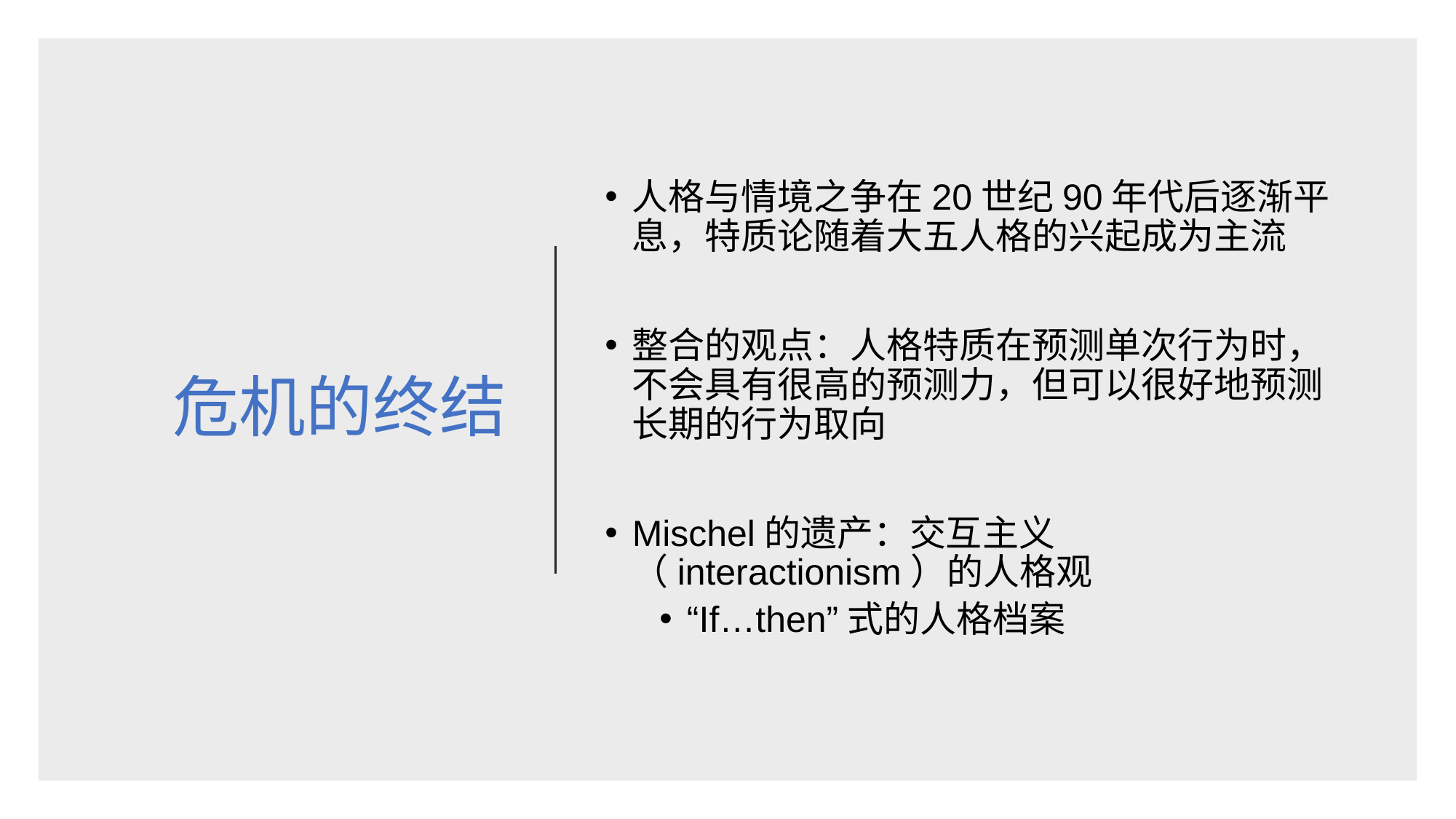

# 危机的终结
人格与情境之争在20世纪90年代后逐渐平息，特质论随着大五人格的兴起成为主流

整合的观点：人格特质在预测单次行为时，不会具有很高的预测力，但可以很好地预测长期的行为取向

Mischel的遗产：交互主义（interactionism）的人格观
“If…then”式的人格档案